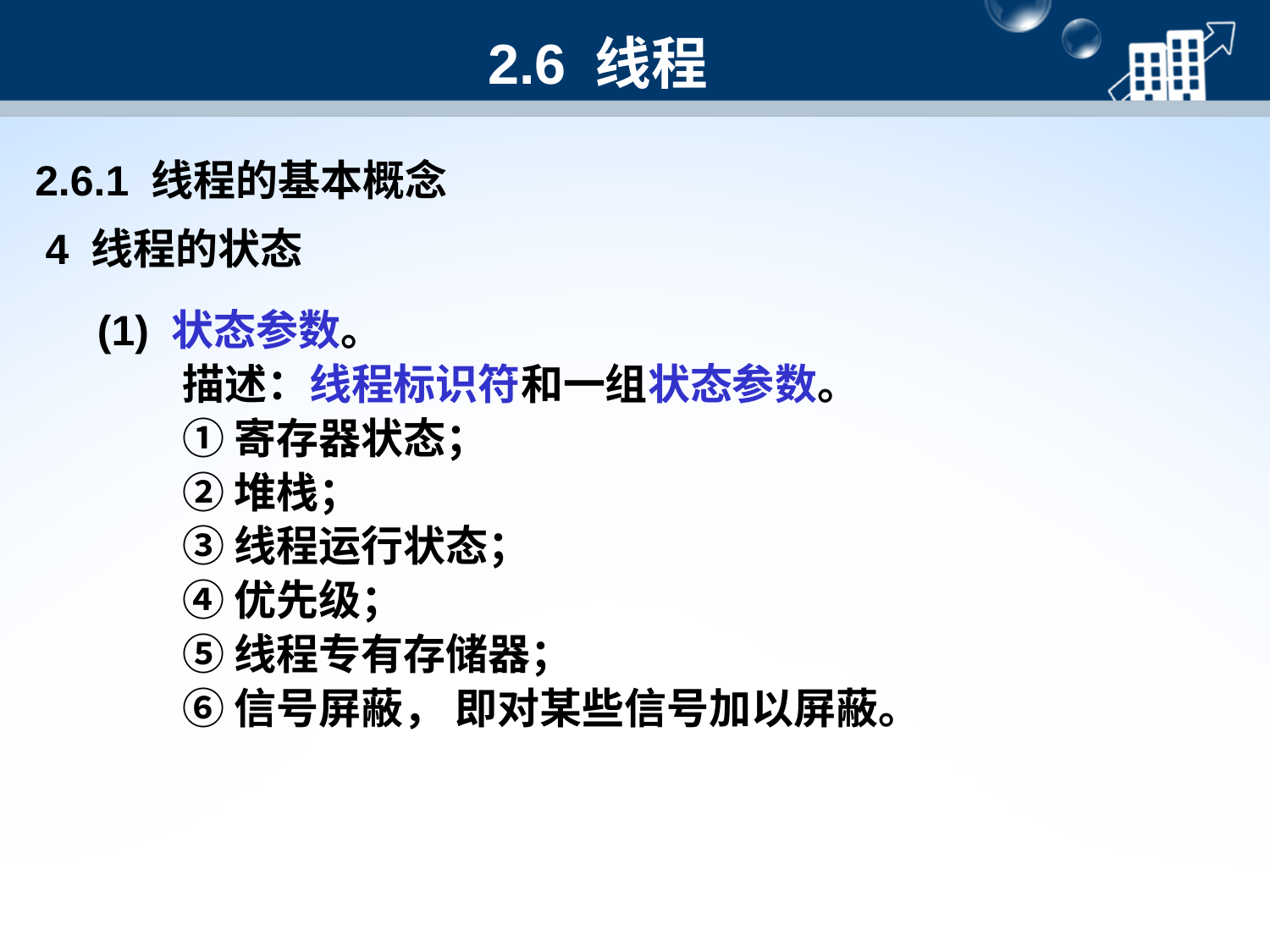

# 2.6 线程
2.6.1 线程的基本概念
4 线程的状态

(1) 状态参数。
　　描述：线程标识符和一组状态参数。
　　① 寄存器状态；
　　② 堆栈；
　　③ 线程运行状态；
　　④ 优先级；
　　⑤ 线程专有存储器；
　　⑥ 信号屏蔽， 即对某些信号加以屏蔽。